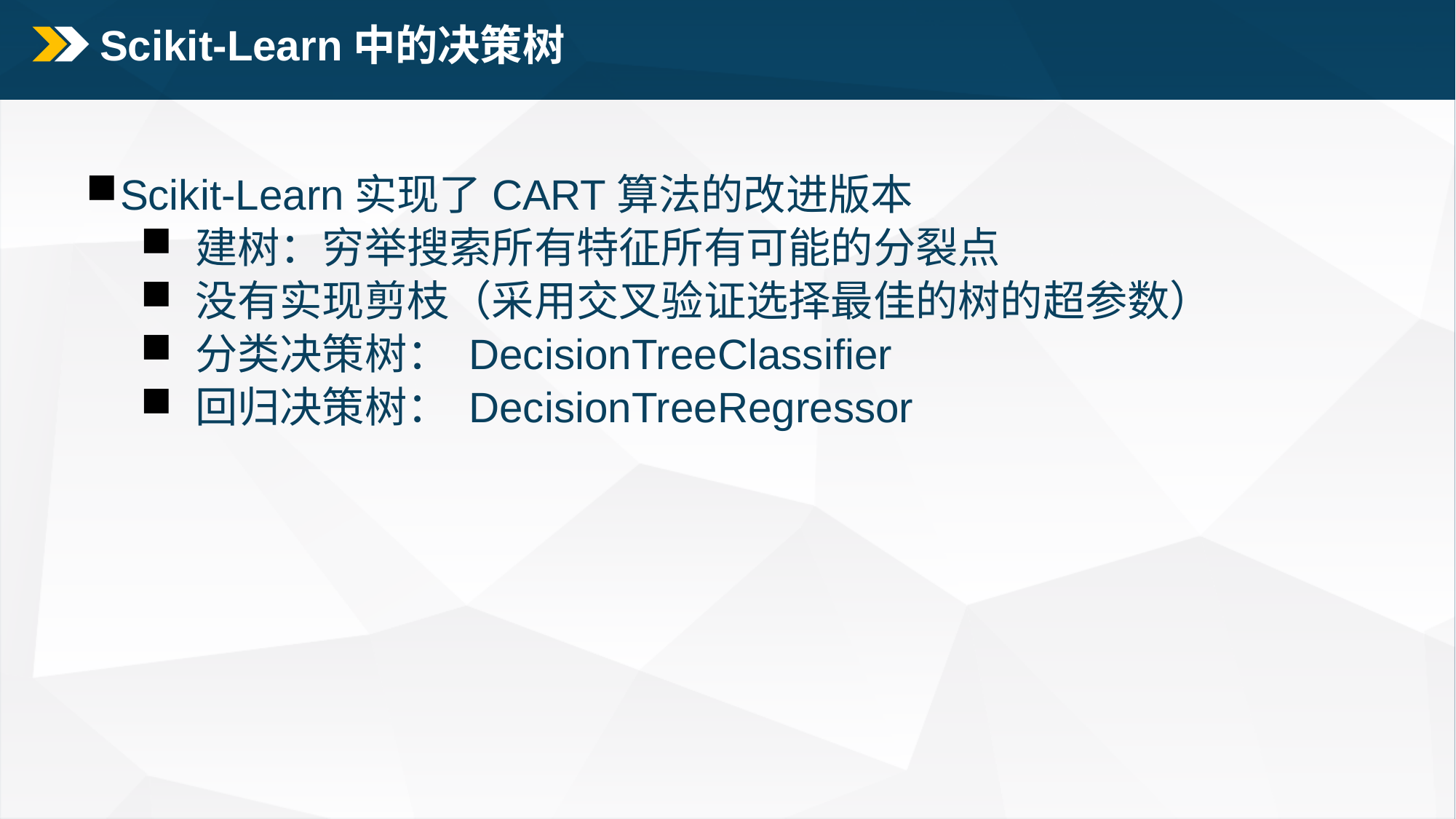

# Scikit-Learn中的决策树
Scikit-Learn实现了CART算法的改进版本
建树：穷举搜索所有特征所有可能的分裂点
没有实现剪枝（采用交叉验证选择最佳的树的超参数）
分类决策树： DecisionTreeClassifier
回归决策树： DecisionTreeRegressor